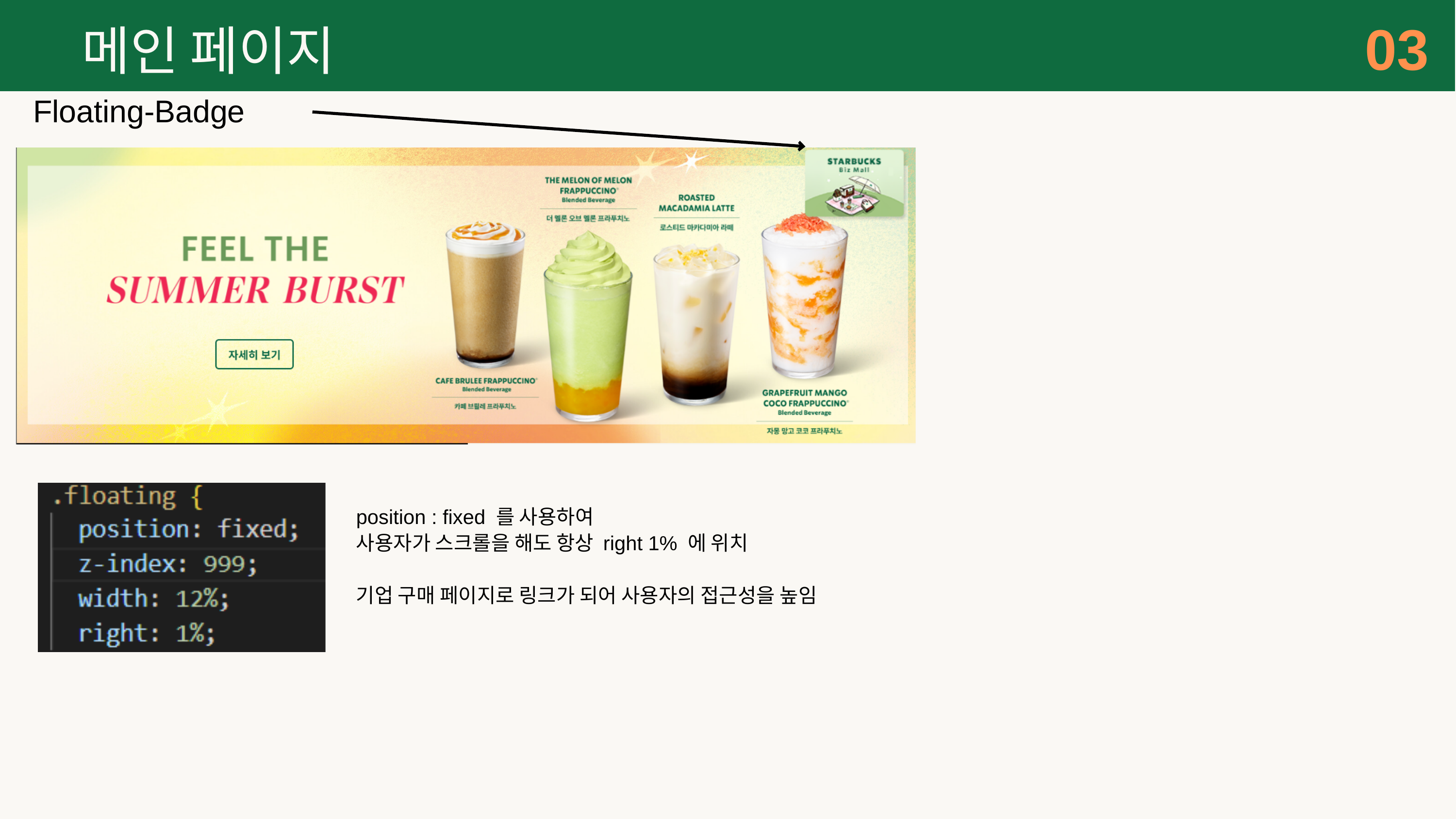

03
메인 페이지
Floating-Badge

position : fixed 를 사용하여
사용자가 스크롤을 해도 항상 right 1% 에 위치

기업 구매 페이지로 링크가 되어 사용자의 접근성을 높임